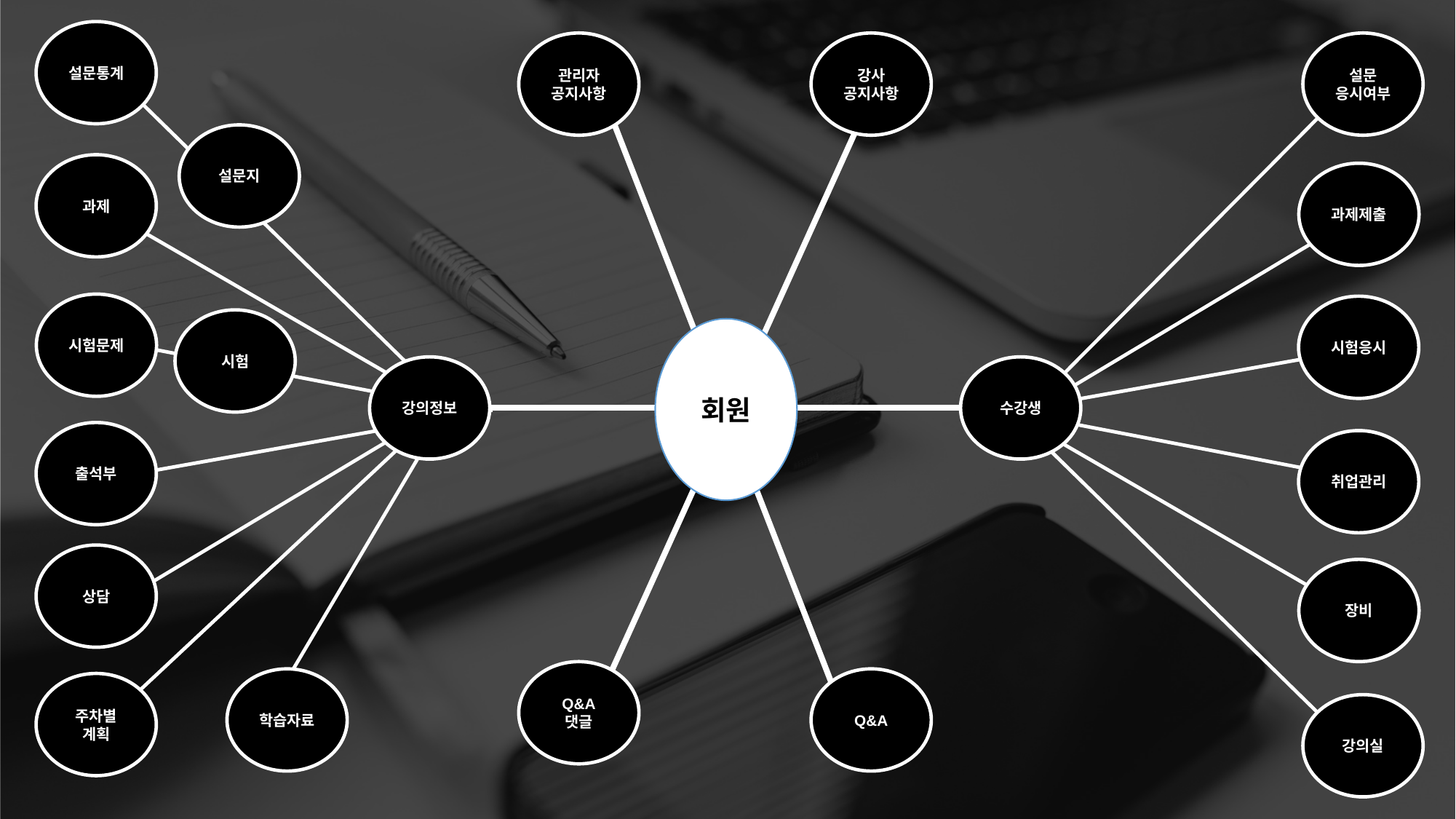

설문통계
관리자
공지사항
강사
공지사항
설문
응시여부
설문지
과제
과제제출

시험문제
시험응시

시험

회원
강의정보
수강생

출석부
취업관리

상담
장비

Q&A
댓글
학습자료
Q&A
주차별 계획
강의실